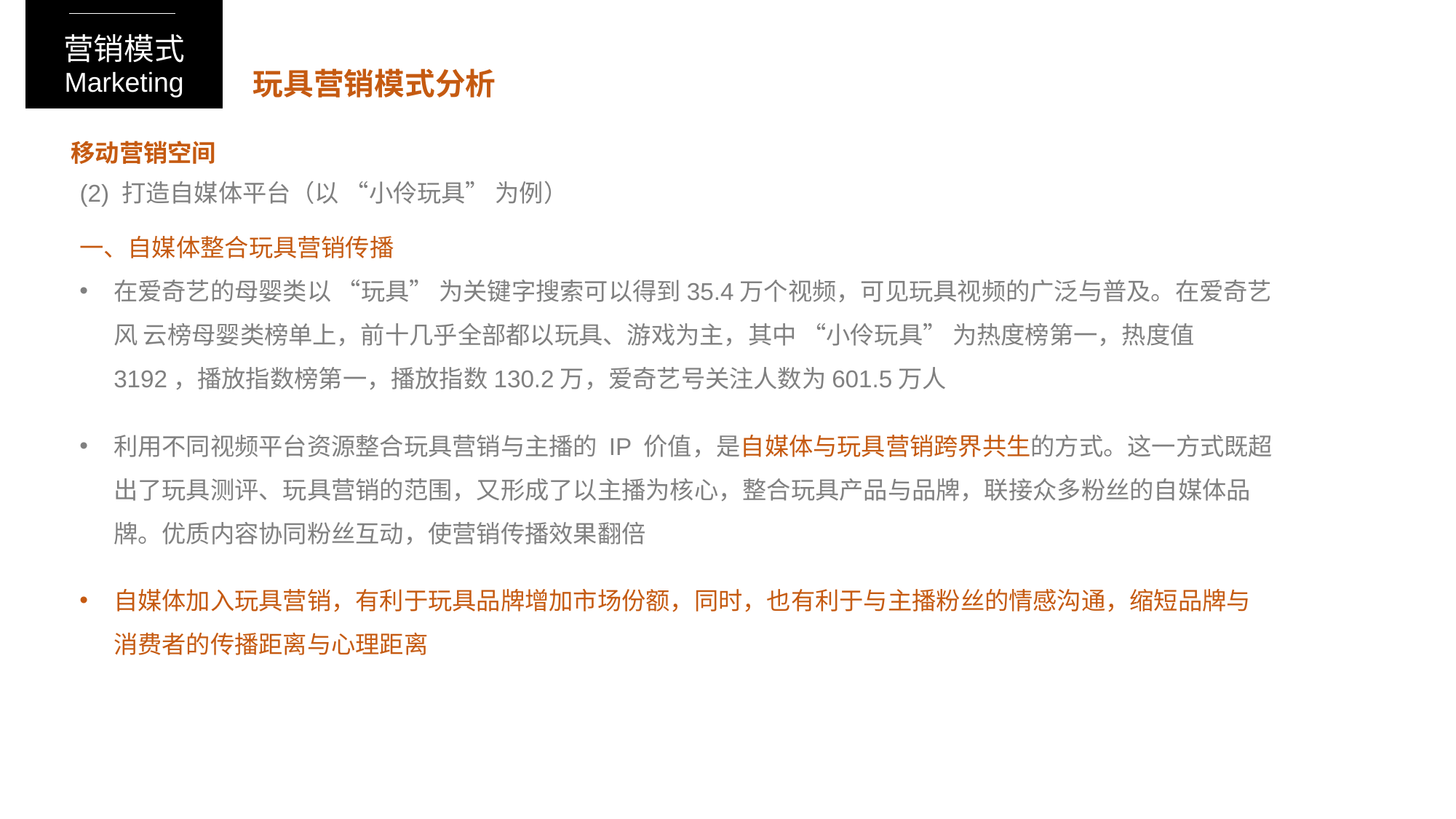

营销模式
Marketing
玩具营销模式分析
移动营销空间
(2) 打造自媒体平台（以 “小伶玩具” 为例）

一、自媒体整合玩具营销传播
在爱奇艺的母婴类以 “玩具” 为关键字搜索可以得到35.4万个视频，可见玩具视频的广泛与普及。在爱奇艺风 云榜母婴类榜单上，前十几乎全部都以玩具、游戏为主，其中 “小伶玩具” 为热度榜第一，热度值3192，播放指数榜第一，播放指数130.2万，爱奇艺号关注人数为601.5万人
利用不同视频平台资源整合玩具营销与主播的 IP 价值，是自媒体与玩具营销跨界共生的方式。这一方式既超出了玩具测评、玩具营销的范围，又形成了以主播为核心，整合玩具产品与品牌，联接众多粉丝的自媒体品 牌。优质内容协同粉丝互动，使营销传播效果翻倍
自媒体加入玩具营销，有利于玩具品牌增加市场份额，同时，也有利于与主播粉丝的情感沟通，缩短品牌与消费者的传播距离与心理距离